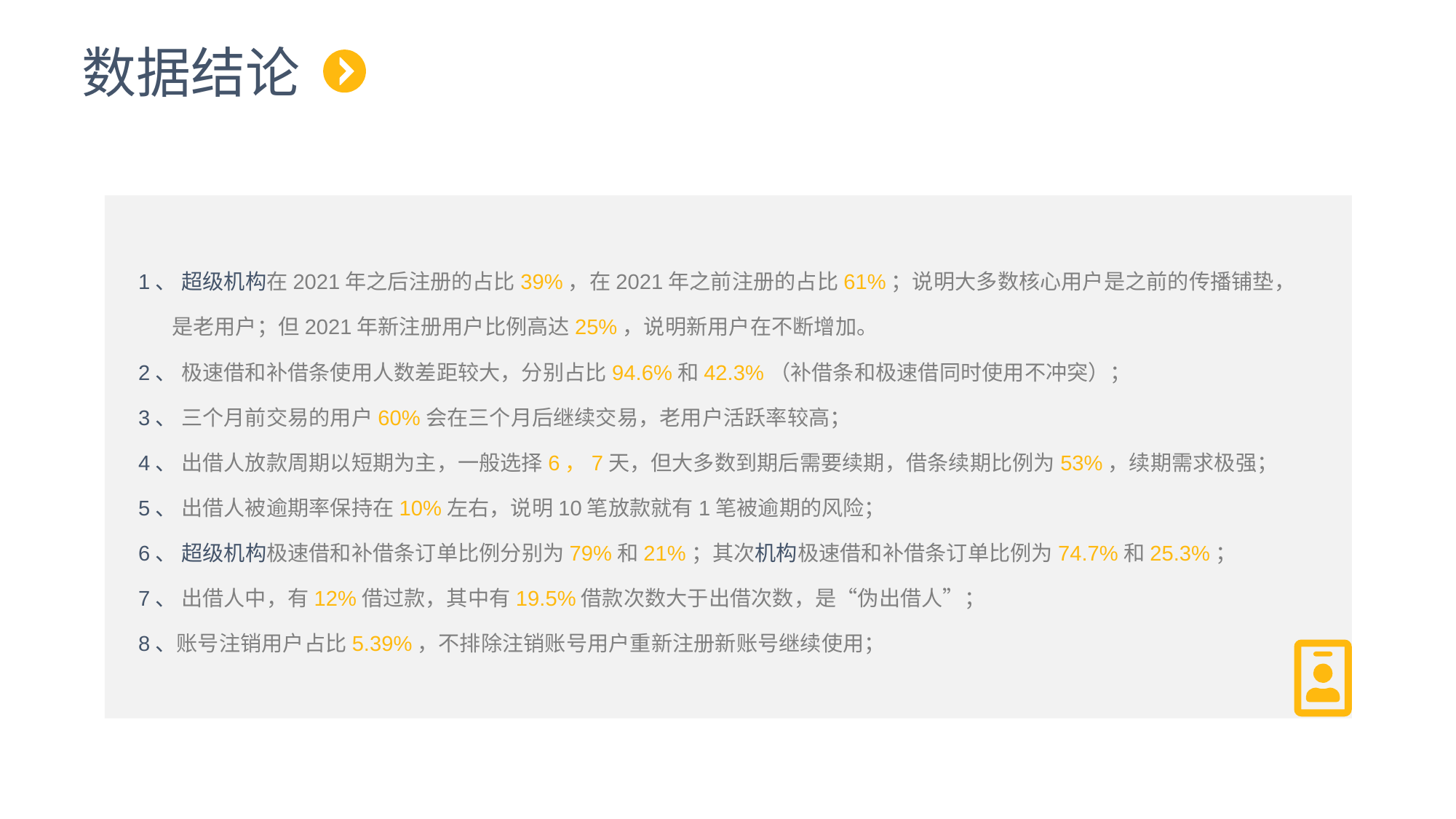

数据结论

1、 超级机构在2021年之后注册的占比39%，在2021年之前注册的占比61%；说明大多数核心用户是之前的传播铺垫，
      是老用户；但2021年新注册用户比例高达25%，说明新用户在不断增加。
2、 极速借和补借条使用人数差距较大，分别占比94.6%和42.3%（补借条和极速借同时使用不冲突）；
3、 三个月前交易的用户60%会在三个月后继续交易，老用户活跃率较高；
4、 出借人放款周期以短期为主，一般选择6，7天，但大多数到期后需要续期，借条续期比例为53%，续期需求极强；
5、 出借人被逾期率保持在10%左右，说明10笔放款就有1笔被逾期的风险；
6、 超级机构极速借和补借条订单比例分别为79%和21%；其次机构极速借和补借条订单比例为74.7%和25.3%；
7、 出借人中，有12%借过款，其中有19.5%借款次数大于出借次数，是“伪出借人”；
8、账号注销用户占比5.39%，不排除注销账号用户重新注册新账号继续使用；